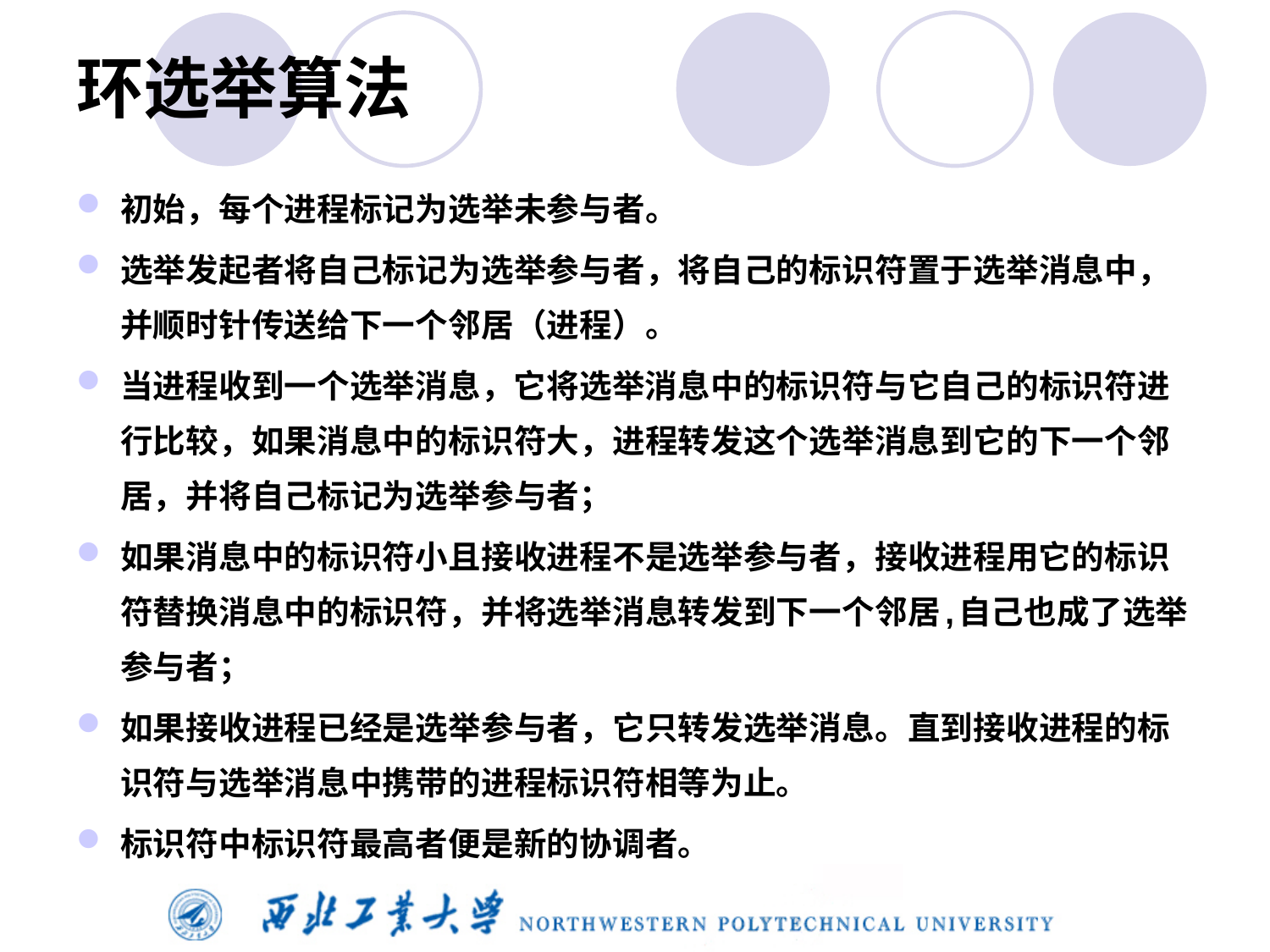

# 环选举算法
初始，每个进程标记为选举未参与者。
选举发起者将自己标记为选举参与者，将自己的标识符置于选举消息中，并顺时针传送给下一个邻居（进程）。
当进程收到一个选举消息，它将选举消息中的标识符与它自己的标识符进行比较，如果消息中的标识符大，进程转发这个选举消息到它的下一个邻居，并将自己标记为选举参与者；
如果消息中的标识符小且接收进程不是选举参与者，接收进程用它的标识符替换消息中的标识符，并将选举消息转发到下一个邻居,自己也成了选举参与者；
如果接收进程已经是选举参与者，它只转发选举消息。直到接收进程的标识符与选举消息中携带的进程标识符相等为止。
标识符中标识符最高者便是新的协调者。